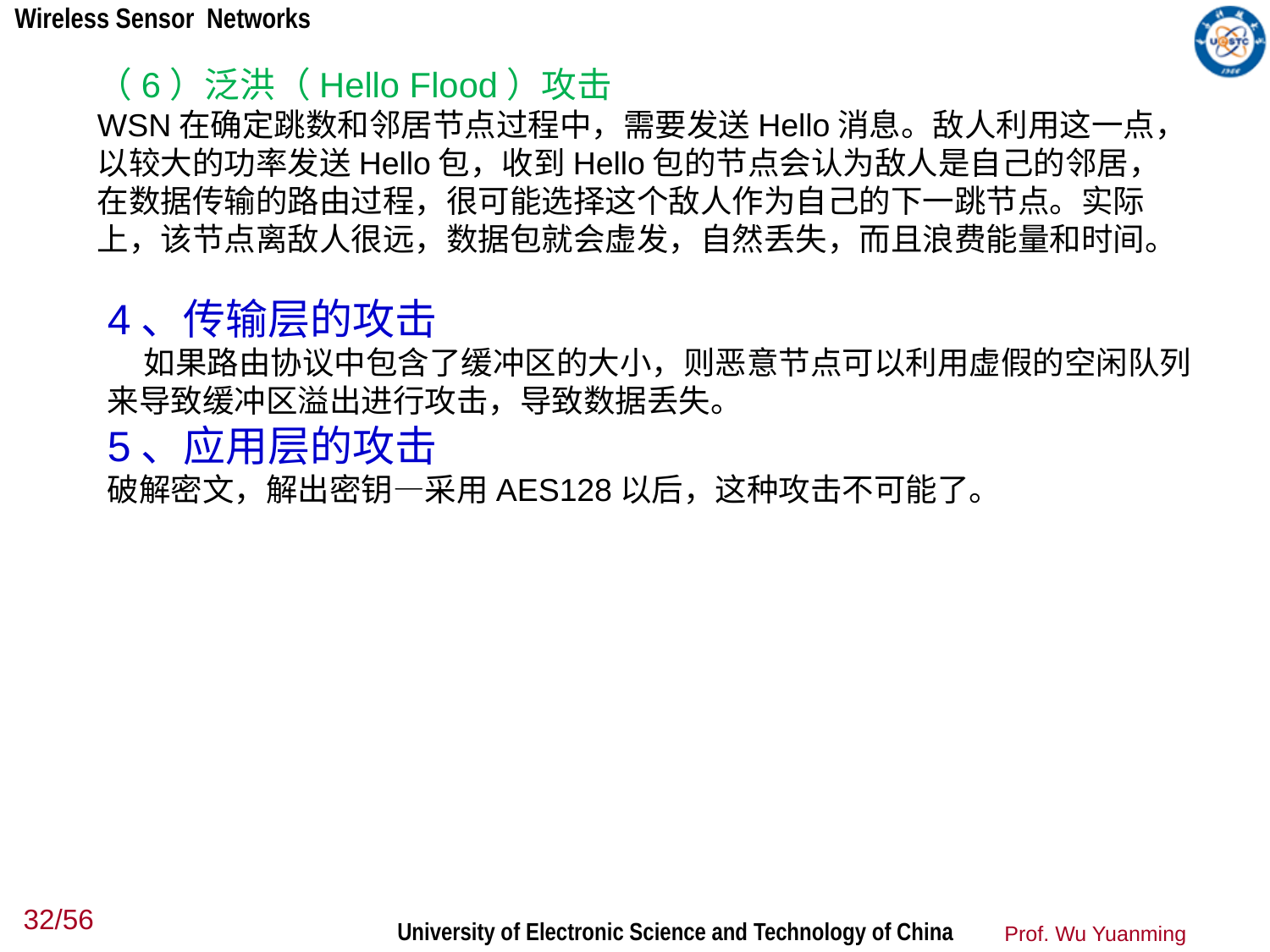

（6）泛洪（Hello Flood）攻击
WSN在确定跳数和邻居节点过程中，需要发送Hello消息。敌人利用这一点，以较大的功率发送Hello包，收到Hello包的节点会认为敌人是自己的邻居，在数据传输的路由过程，很可能选择这个敌人作为自己的下一跳节点。实际上，该节点离敌人很远，数据包就会虚发，自然丢失，而且浪费能量和时间。

4、传输层的攻击
    如果路由协议中包含了缓冲区的大小，则恶意节点可以利用虚假的空闲队列来导致缓冲区溢出进行攻击，导致数据丢失。
5、应用层的攻击
破解密文，解出密钥—采用AES128以后，这种攻击不可能了。
32/56
Prof. Wu Yuanming